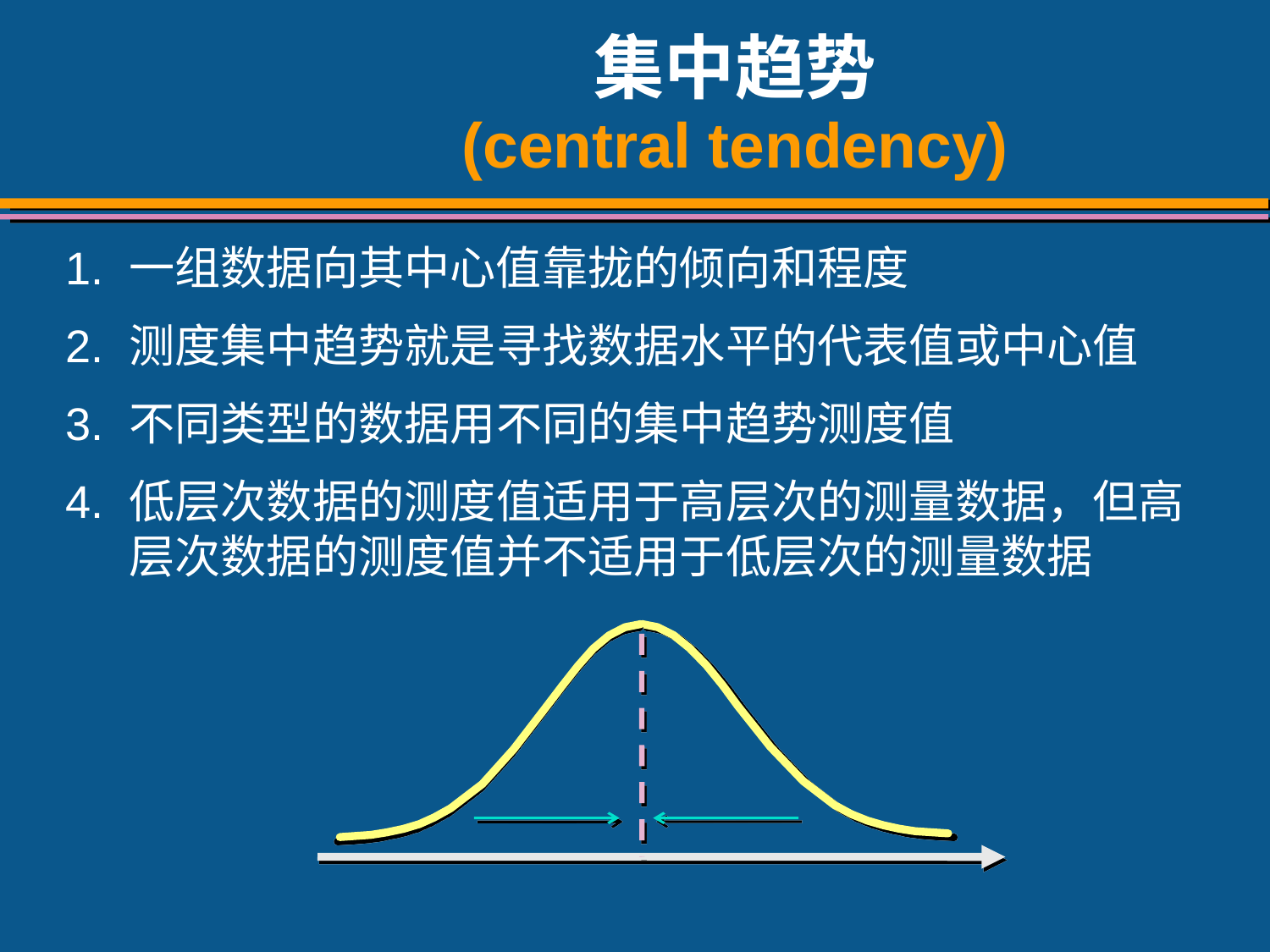

# 集中趋势 (central tendency)
一组数据向其中心值靠拢的倾向和程度
测度集中趋势就是寻找数据水平的代表值或中心值
不同类型的数据用不同的集中趋势测度值
低层次数据的测度值适用于高层次的测量数据，但高层次数据的测度值并不适用于低层次的测量数据